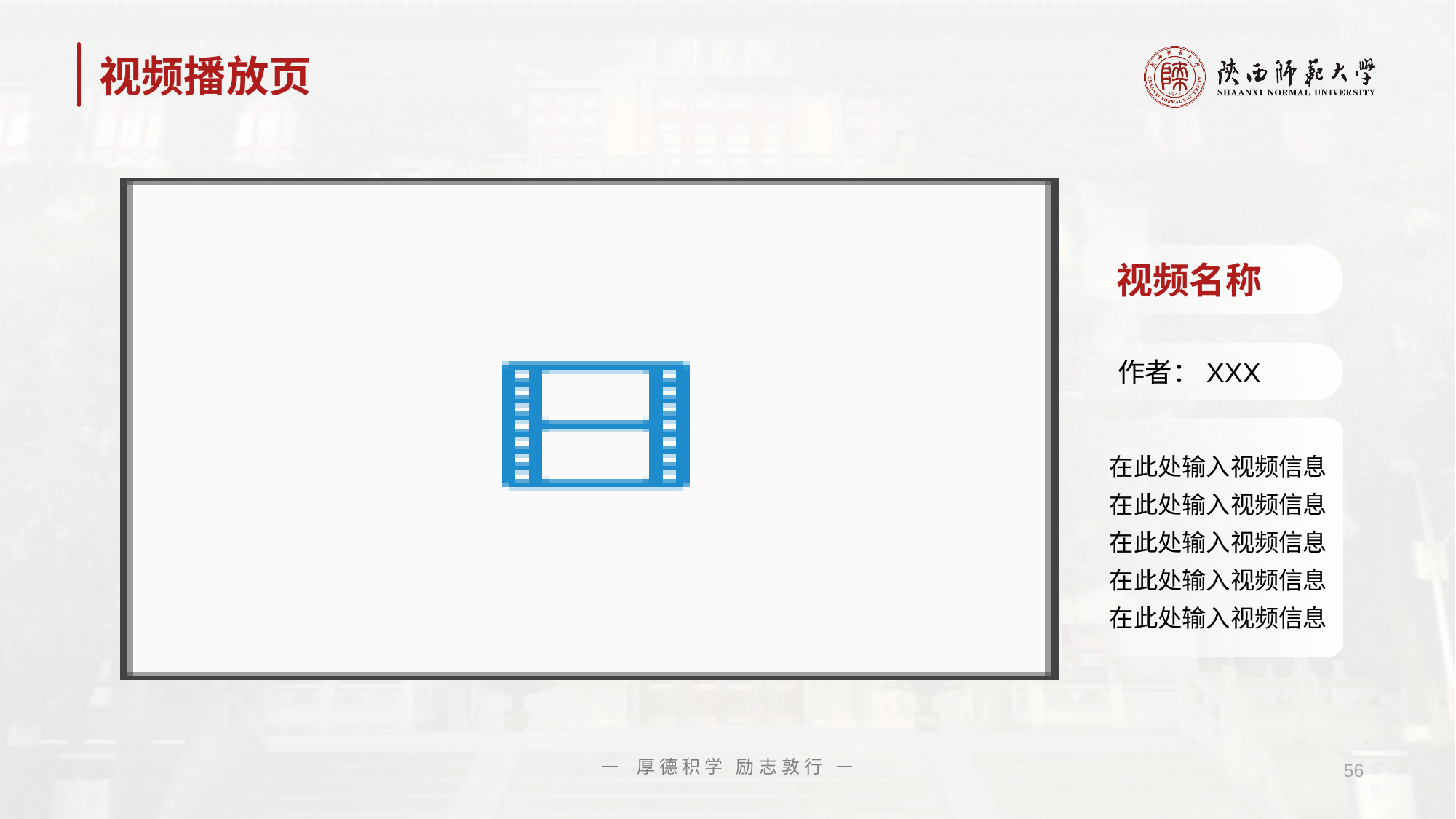

# 视频播放页

视频名称
作者：XXX
在此处输入视频信息
在此处输入视频信息
在此处输入视频信息
在此处输入视频信息
在此处输入视频信息
— 厚德积学 励志敦行 —
56